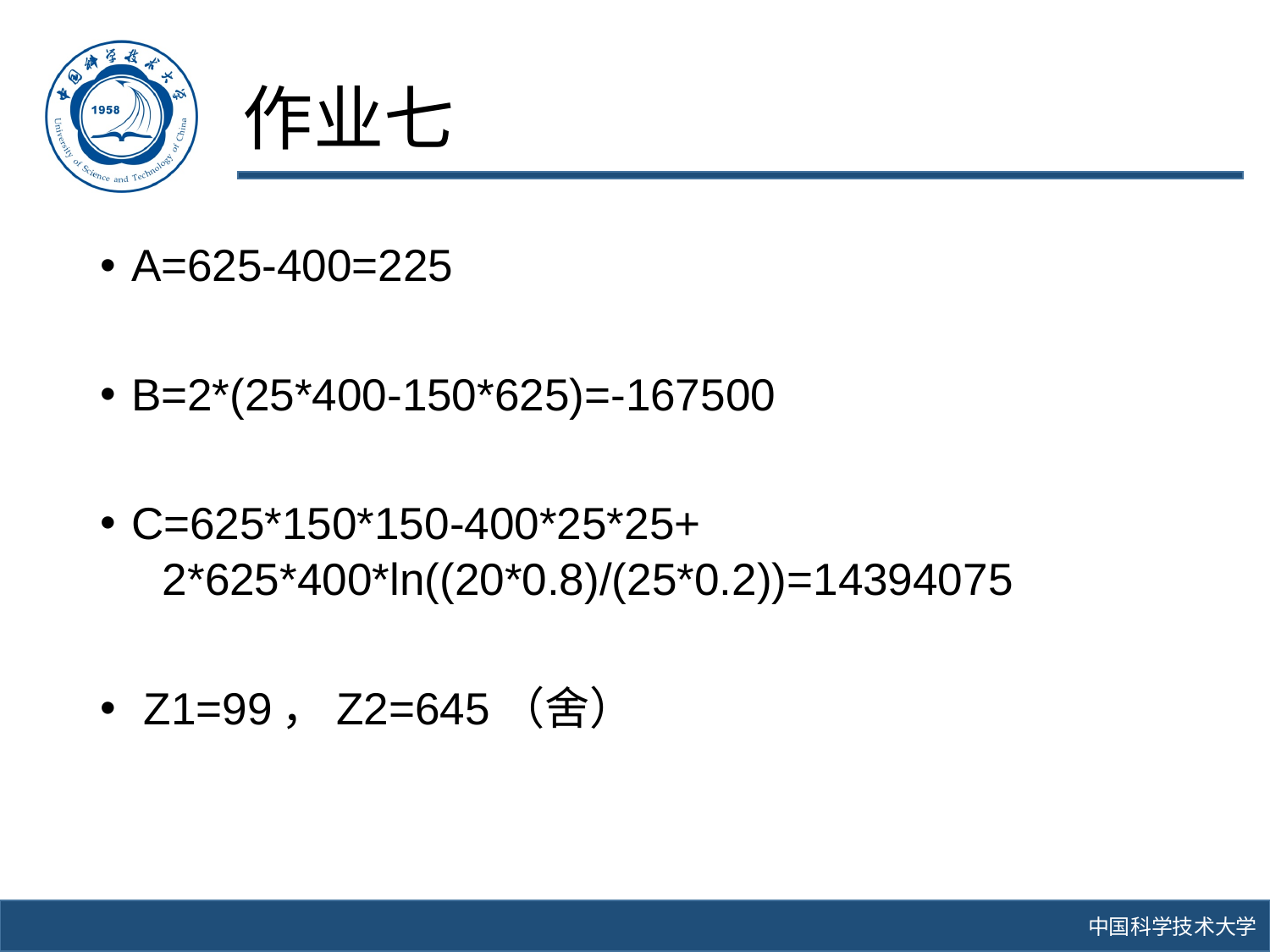

# 作业七
A=625-400=225

B=2*(25*400-150*625)=-167500

C=625*150*150-400*25*25+
2*625*400*ln((20*0.8)/(25*0.2))=14394075

 Z1=99，Z2=645（舍）